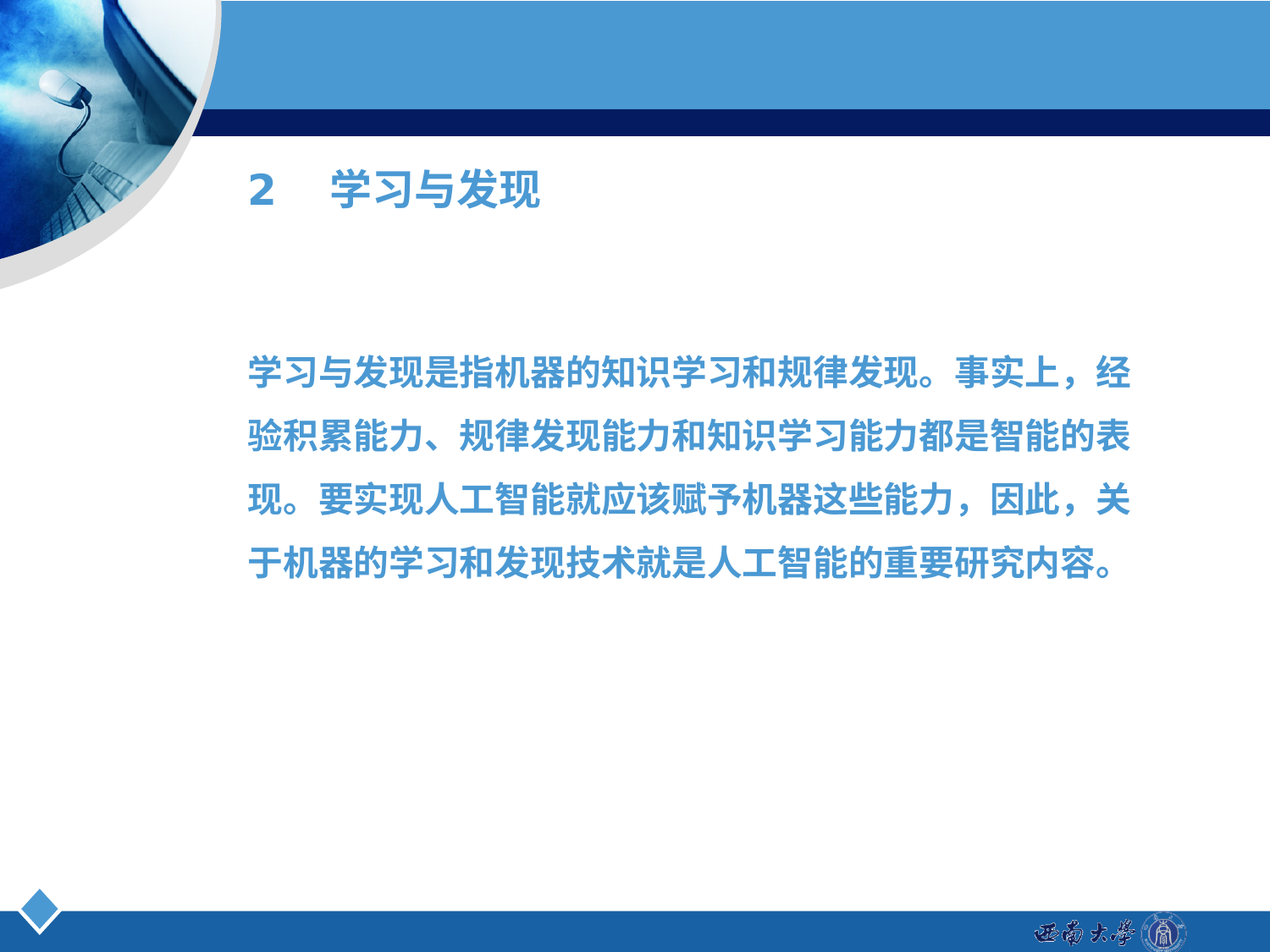

2　学习与发现

学习与发现是指机器的知识学习和规律发现。事实上，经验积累能力、规律发现能力和知识学习能力都是智能的表现。要实现人工智能就应该赋予机器这些能力，因此，关于机器的学习和发现技术就是人工智能的重要研究内容。